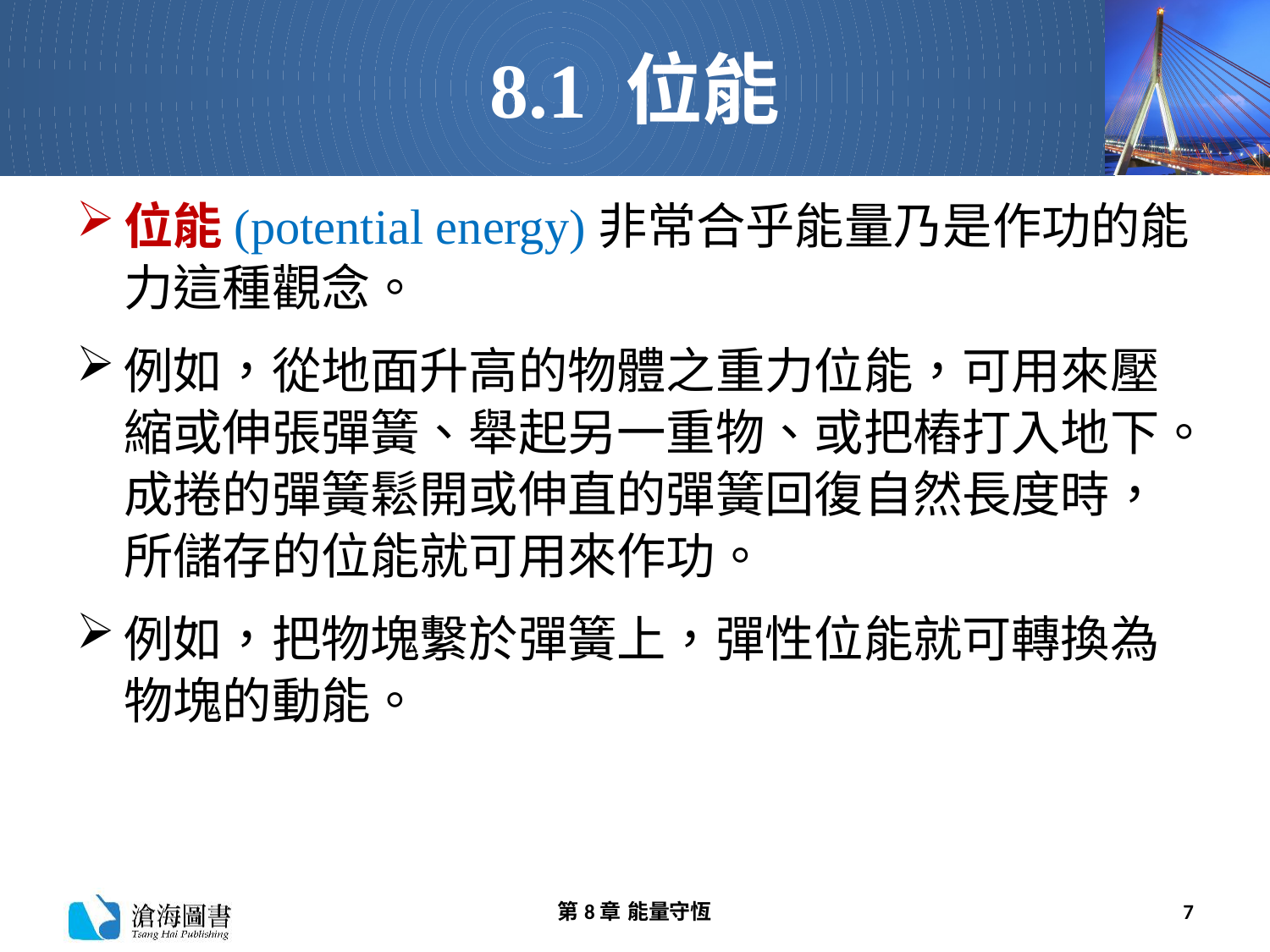

# 8.1 位能
位能(potential energy)非常合乎能量乃是作功的能力這種觀念。
例如，從地面升高的物體之重力位能，可用來壓縮或伸張彈簧、舉起另一重物、或把樁打入地下。成捲的彈簧鬆開或伸直的彈簧回復自然長度時，所儲存的位能就可用來作功。
例如，把物塊繫於彈簧上，彈性位能就可轉換為物塊的動能。
第8章 能量守恆
7